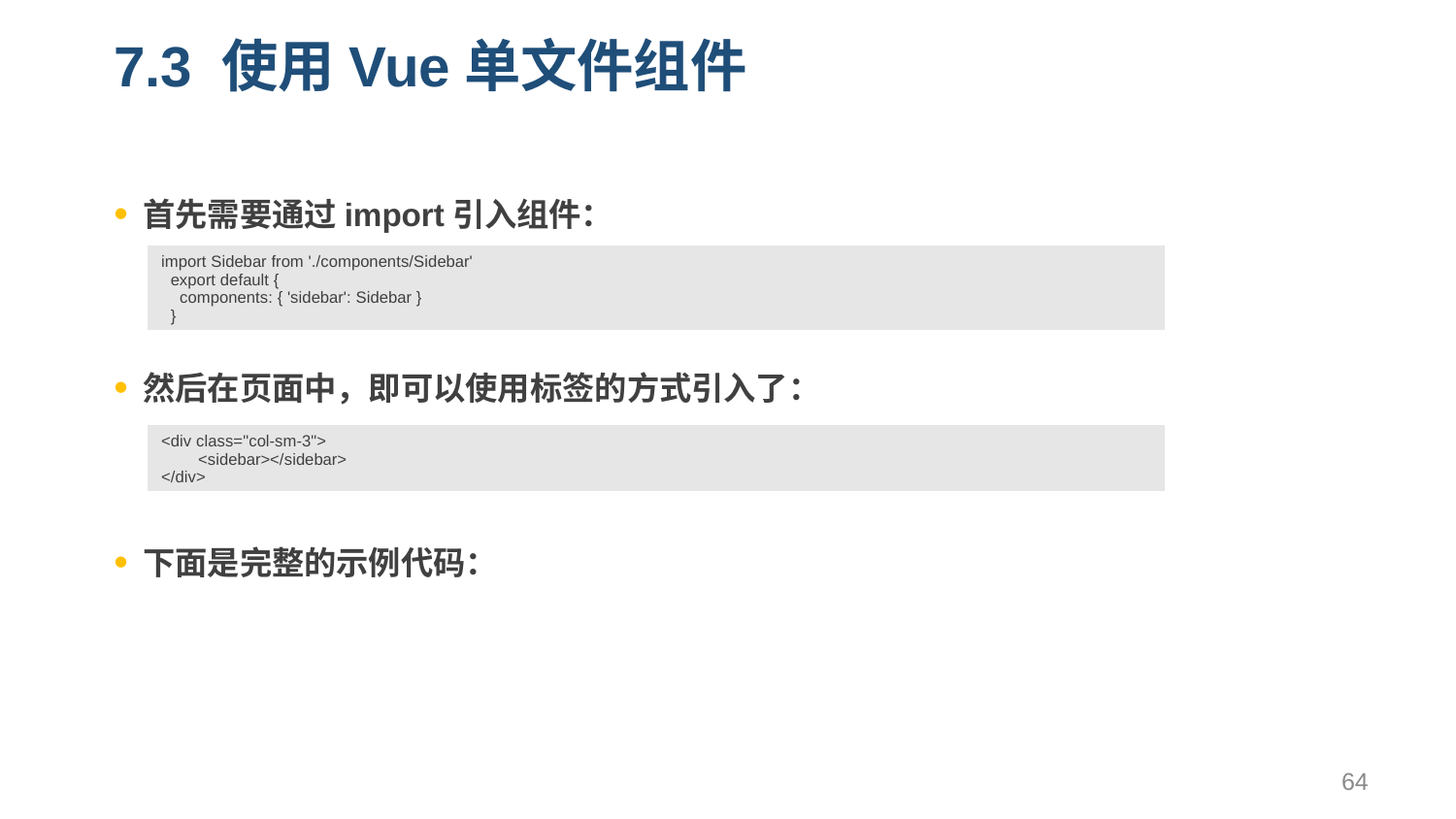

# 7.3 使用Vue单文件组件
首先需要通过import引入组件：

然后在页面中，即可以使用标签的方式引入了：

下面是完整的示例代码：
| import Sidebar from './components/Sidebar' export default { components: { 'sidebar': Sidebar } } |
| --- |
| <div class="col-sm-3"> <sidebar></sidebar> </div> |
| --- |
64